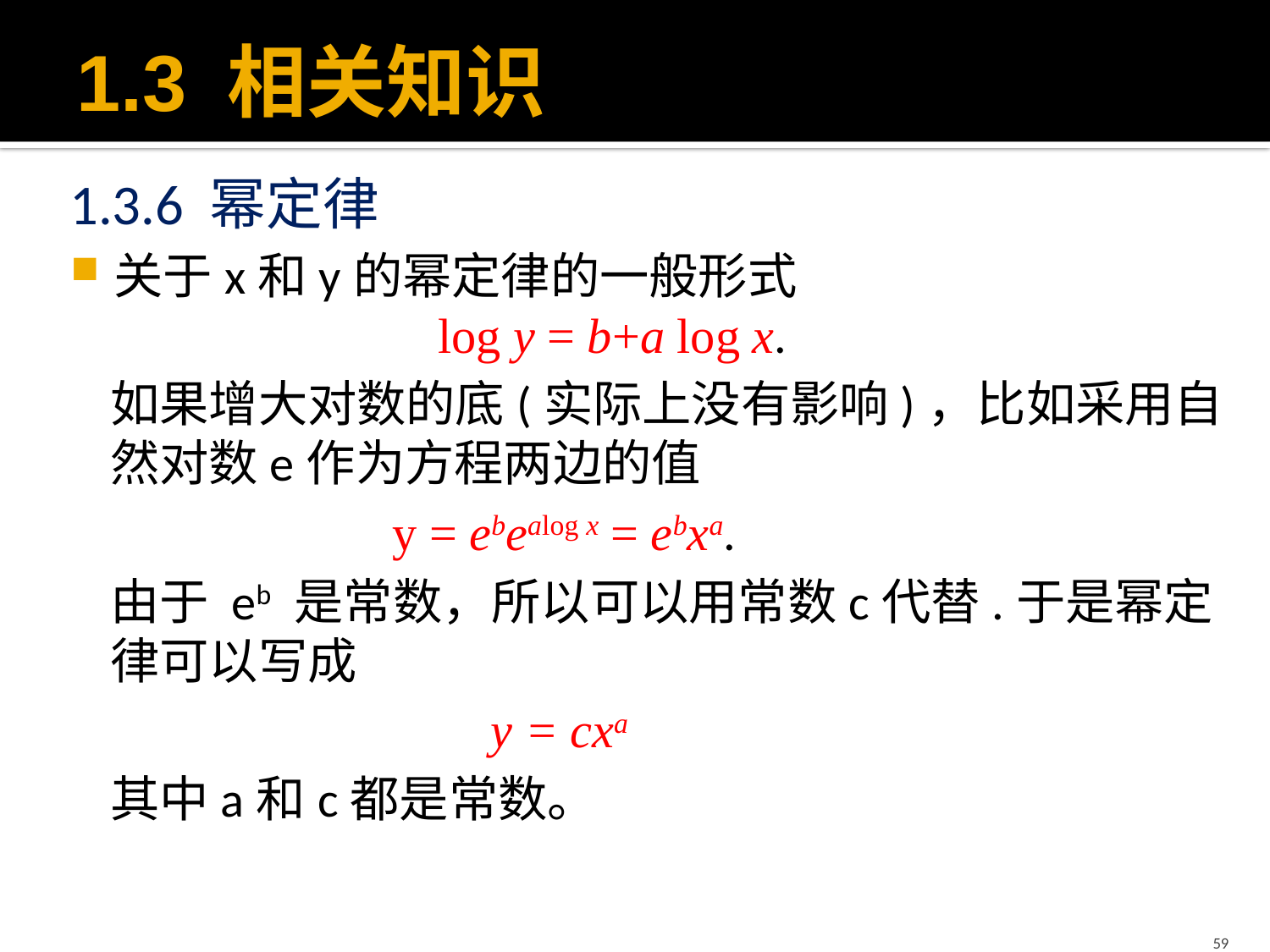

# 1.3 相关知识
1.3.6 幂定律
关于x和y的幂定律的一般形式
                              log y = b+a log x.
如果增大对数的底(实际上没有影响)，比如采用自然对数e作为方程两边的值
                       y = ebealog x = ebxa.
由于 eb 是常数，所以可以用常数c代替.于是幂定律可以写成
                               y = cxa
其中a和c都是常数。
59